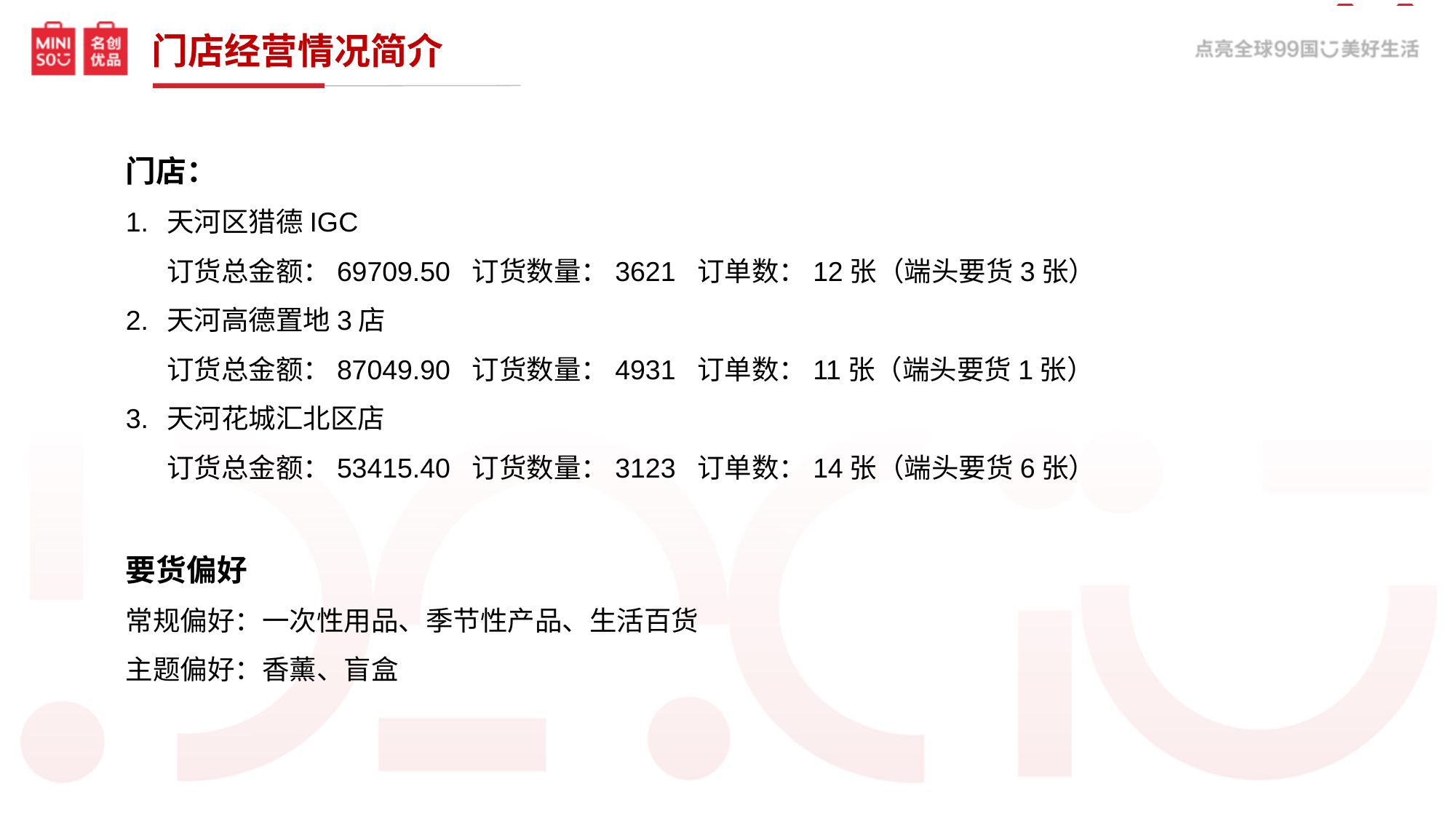

门店经营情况简介
门店：
天河区猎德IGC
订货总金额：69709.50  订货数量：3621  订单数：12张（端头要货3张）
天河高德置地3店
订货总金额：87049.90  订货数量：4931  订单数：11张（端头要货1张）
天河花城汇北区店
订货总金额：53415.40  订货数量：3123  订单数：14张（端头要货6张）

要货偏好
常规偏好：一次性用品、季节性产品、生活百货
主题偏好：香薰、盲盒